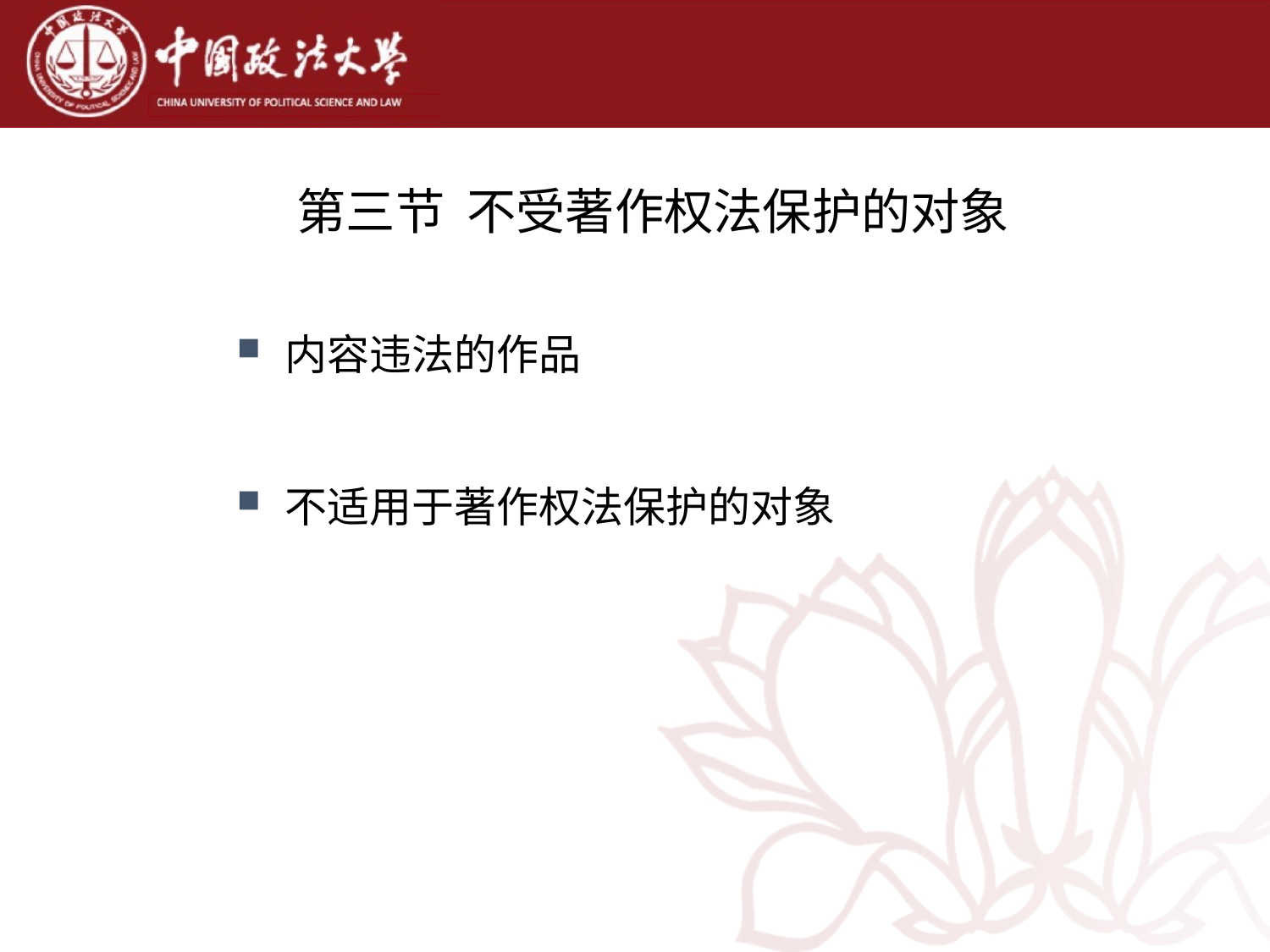

# 第三节  不受著作权法保护的对象

内容违法的作品

不适用于著作权法保护的对象